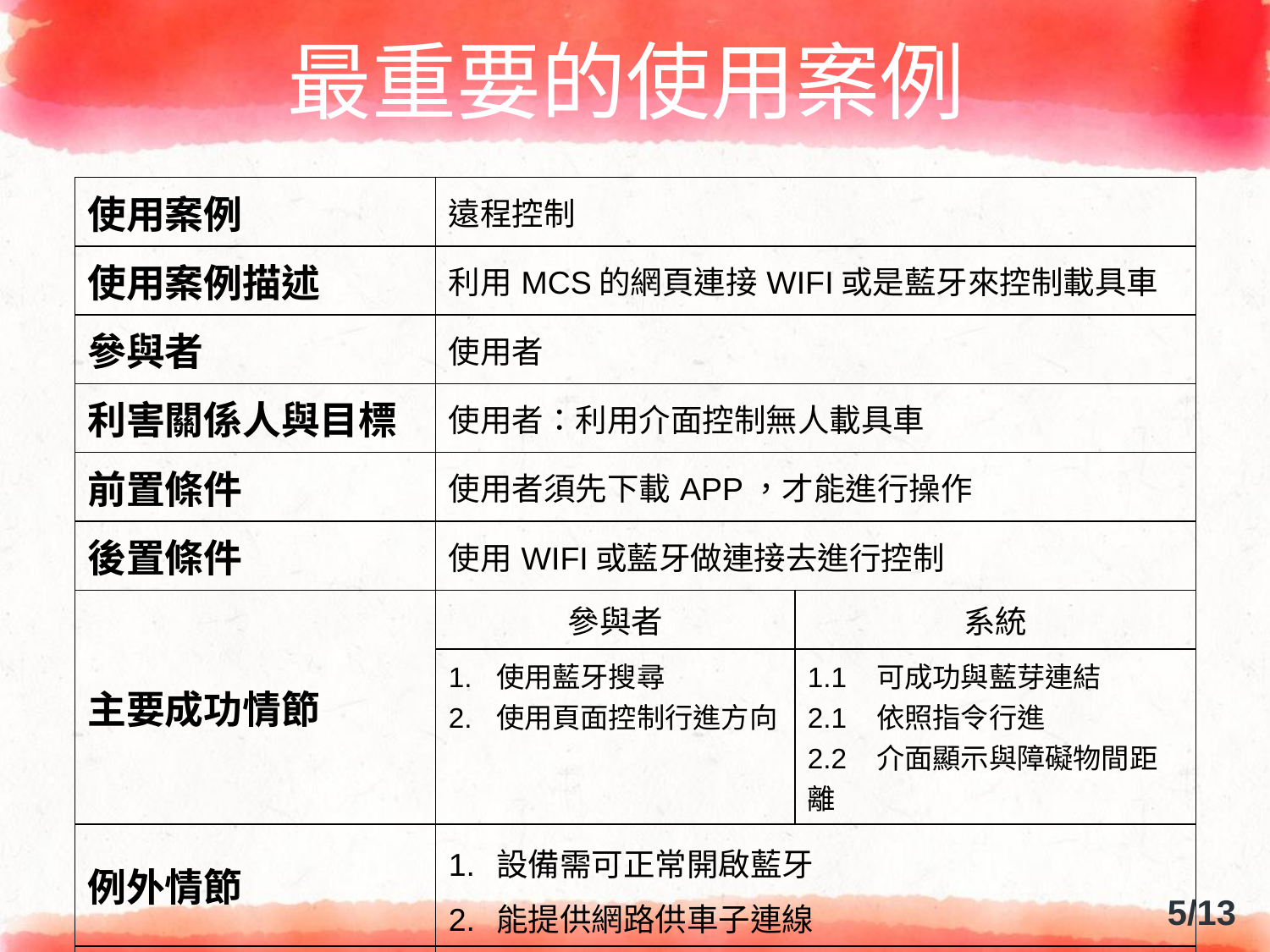

# 最重要的使用案例
| 使用案例 | 遠程控制 |  |
| --- | --- | --- |
| 使用案例描述 | 利用MCS的網頁連接WIFI或是藍牙來控制載具車 |  |
| 參與者 | 使用者 |  |
| 利害關係人與目標 | 使用者：利用介面控制無人載具車 |  |
| 前置條件 | 使用者須先下載APP，才能進行操作 |  |
| 後置條件 | 使用WIFI或藍牙做連接去進行控制 |  |
| 主要成功情節 | 參與者 | 系統 |
|  | 使用藍牙搜尋 使用頁面控制行進方向 | 1.1 可成功與藍芽連結 2.1 依照指令行進 2.2 介面顯示與障礙物間距離 |
| 例外情節 | 設備需可正常開啟藍牙 能提供網路供車子連線 |  |
| 其他需求 | 無 |  |
5/13